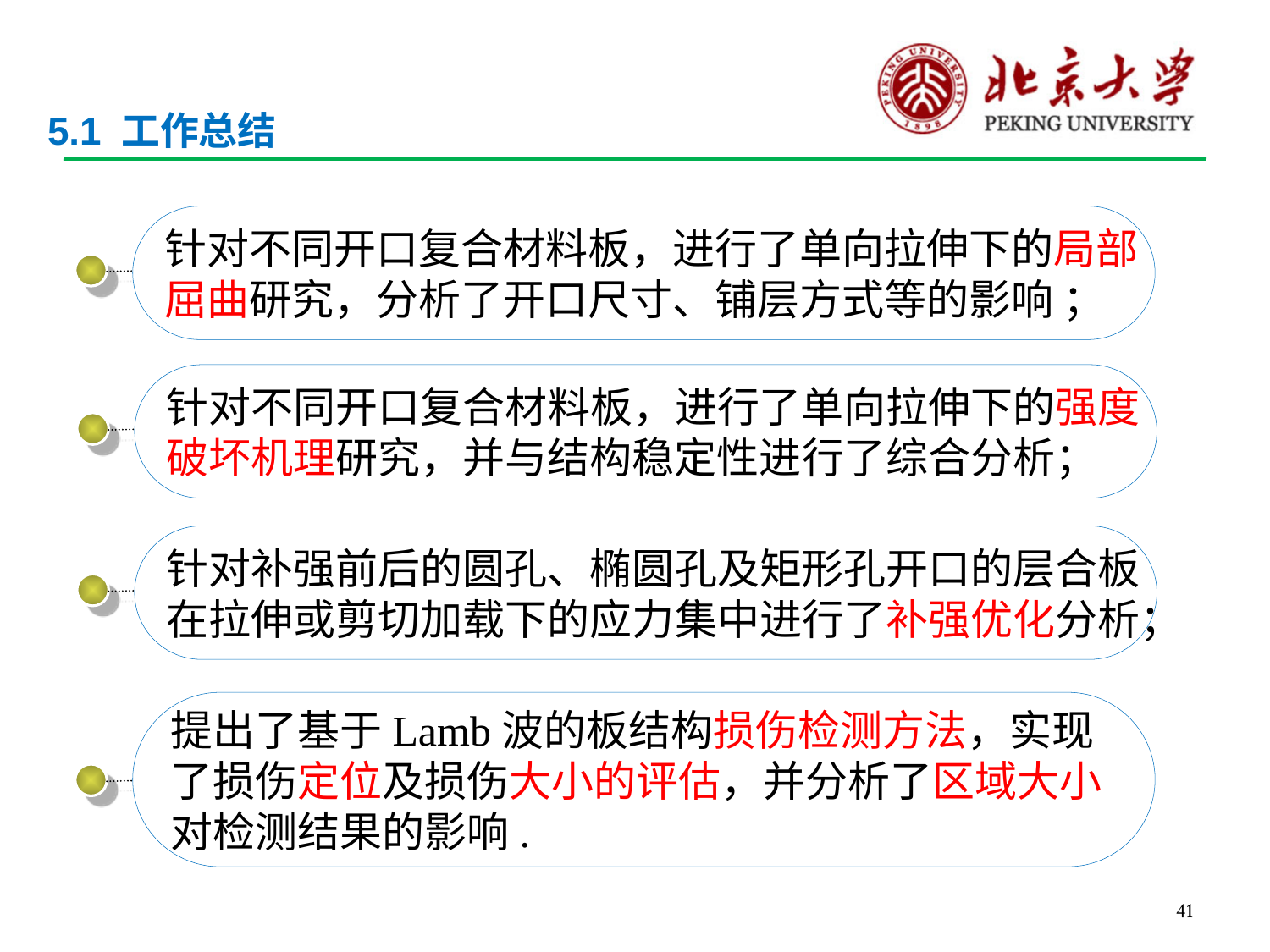

5.1 工作总结
针对不同开口复合材料板，进行了单向拉伸下的局部
屈曲研究，分析了开口尺寸、铺层方式等的影响 ；

针对不同开口复合材料板，进行了单向拉伸下的强度
破坏机理研究，并与结构稳定性进行了综合分析；

针对补强前后的圆孔、椭圆孔及矩形孔开口的层合板
在拉伸或剪切加载下的应力集中进行了补强优化分析；

提出了基于Lamb波的板结构损伤检测方法，实现
了损伤定位及损伤大小的评估，并分析了区域大小
对检测结果的影响.

41